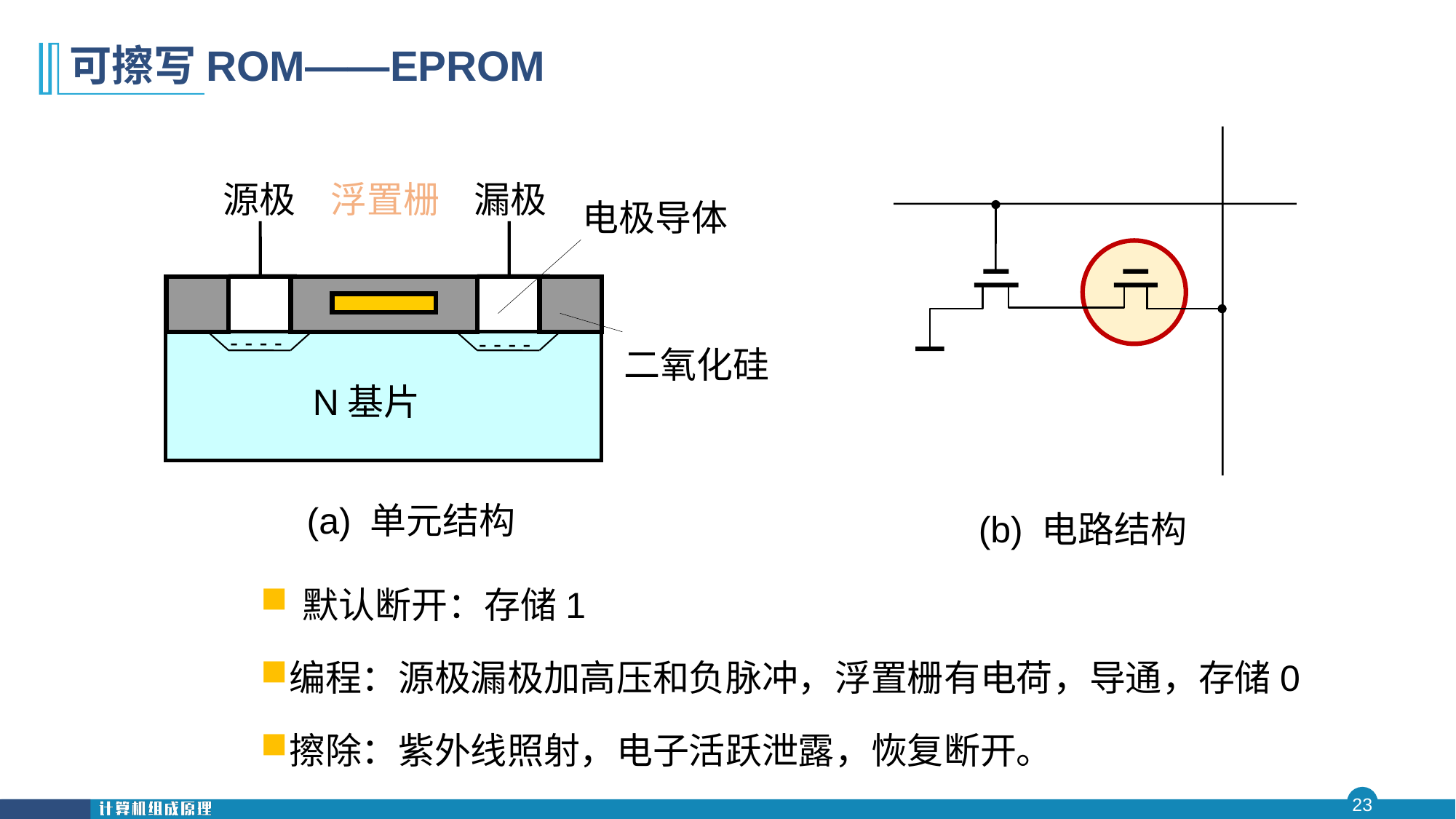

# 可擦写ROM——EPROM

(b) 电路结构
源极
浮置栅
漏极
电极导体

- - - -
- - - -

二氧化硅

N基片
(a) 单元结构

默认断开：存储1
编程：源极漏极加高压和负脉冲，浮置栅有电荷，导通，存储0
擦除：紫外线照射，电子活跃泄露，恢复断开。